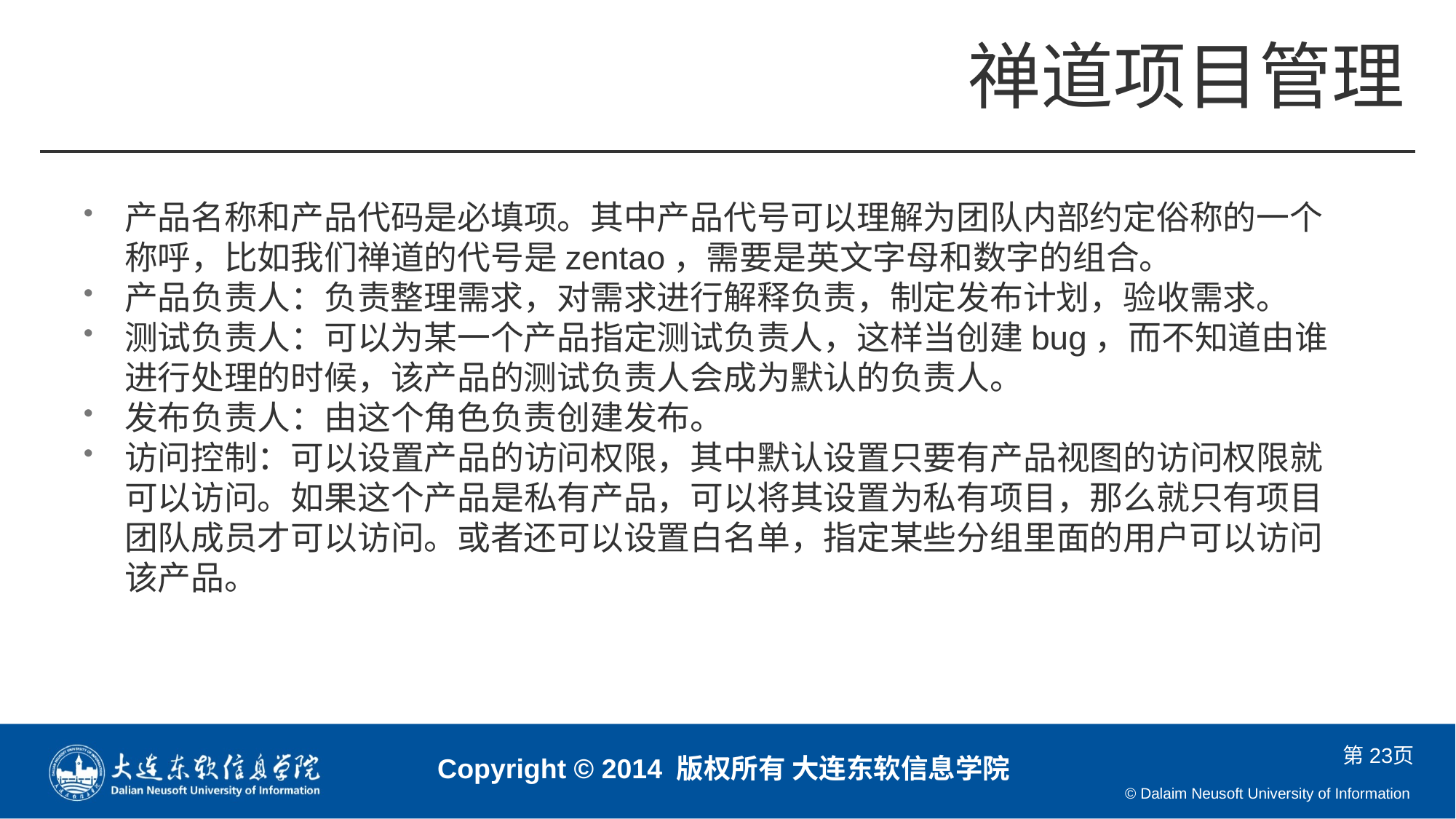

#

产品名称和产品代码是必填项。其中产品代号可以理解为团队内部约定俗称的一个称呼，比如我们禅道的代号是zentao，需要是英文字母和数字的组合。
产品负责人：负责整理需求，对需求进行解释负责，制定发布计划，验收需求。
测试负责人：可以为某一个产品指定测试负责人，这样当创建bug，而不知道由谁进行处理的时候，该产品的测试负责人会成为默认的负责人。
发布负责人：由这个角色负责创建发布。
访问控制：可以设置产品的访问权限，其中默认设置只要有产品视图的访问权限就可以访问。如果这个产品是私有产品，可以将其设置为私有项目，那么就只有项目团队成员才可以访问。或者还可以设置白名单，指定某些分组里面的用户可以访问该产品。

2014/9/10